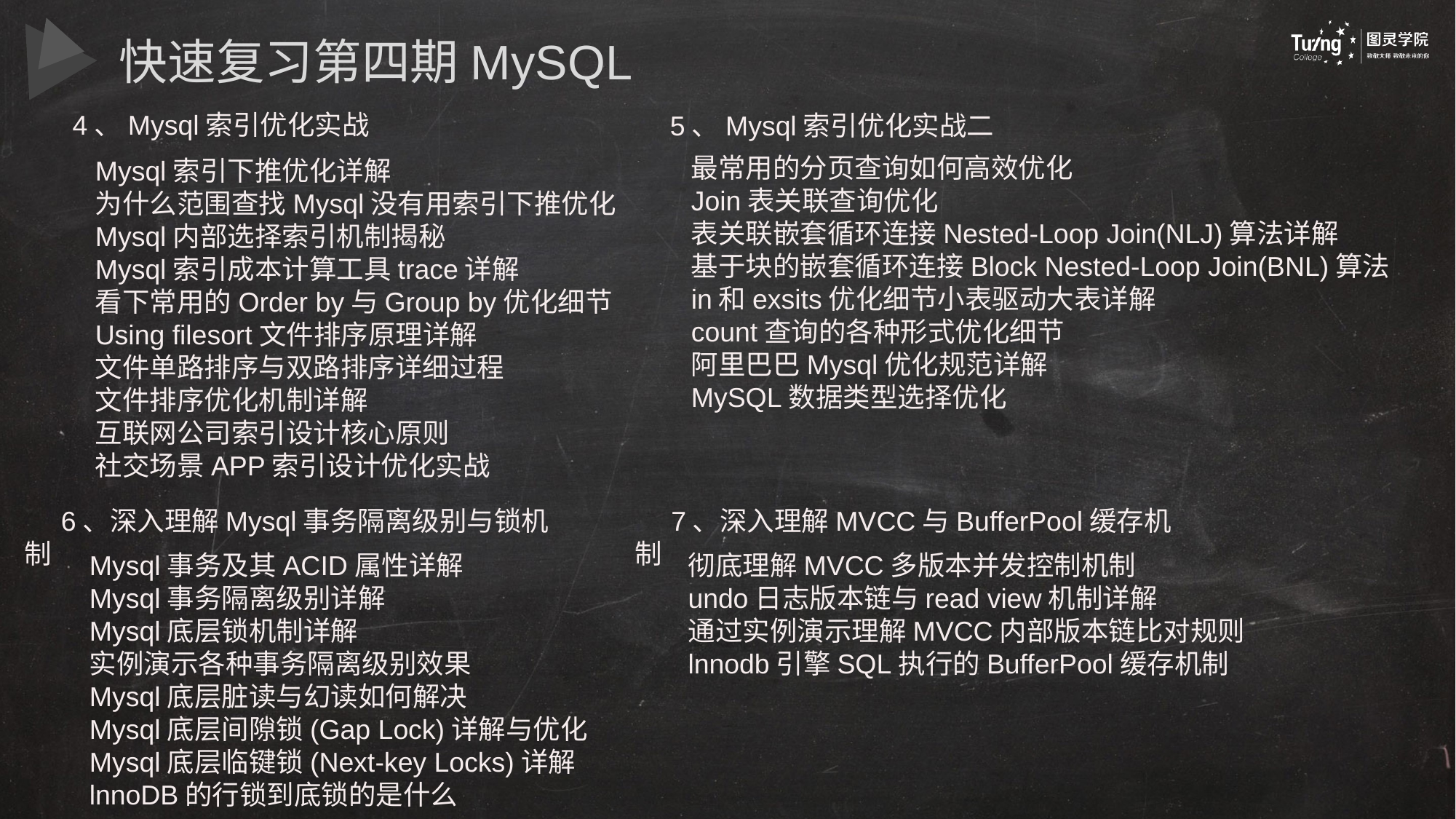

快速复习第四期MySQL
4、Mysql索引优化实战
5、Mysql索引优化实战二
最常用的分页查询如何高效优化
Join表关联查询优化
表关联嵌套循环连接Nested-Loop Join(NLJ)算法详解
基于块的嵌套循环连接Block Nested-Loop Join(BNL)算法
in和exsits优化细节小表驱动大表详解
count查询的各种形式优化细节
阿里巴巴Mysql优化规范详解
MySQL数据类型选择优化
Mysql索引下推优化详解
为什么范围查找Mysql没有用索引下推优化
Mysql内部选择索引机制揭秘
Mysql索引成本计算工具trace详解
看下常用的Order by与Group by优化细节
Using filesort文件排序原理详解
文件单路排序与双路排序详细过程
文件排序优化机制详解
互联网公司索引设计核心原则
社交场景APP索引设计优化实战
6、深入理解Mysql事务隔离级别与锁机制
7、深入理解MVCC与BufferPool缓存机制
Mysql事务及其ACID属性详解
Mysql事务隔离级别详解
Mysql底层锁机制详解
实例演示各种事务隔离级别效果
Mysql底层脏读与幻读如何解决
Mysql底层间隙锁(Gap Lock)详解与优化
Mysql底层临键锁(Next-key Locks)详解
lnnoDB的行锁到底锁的是什么
彻底理解MVCC多版本并发控制机制
undo日志版本链与read view机制详解
通过实例演示理解MVCC内部版本链比对规则
lnnodb引擎SQL执行的BufferPool缓存机制